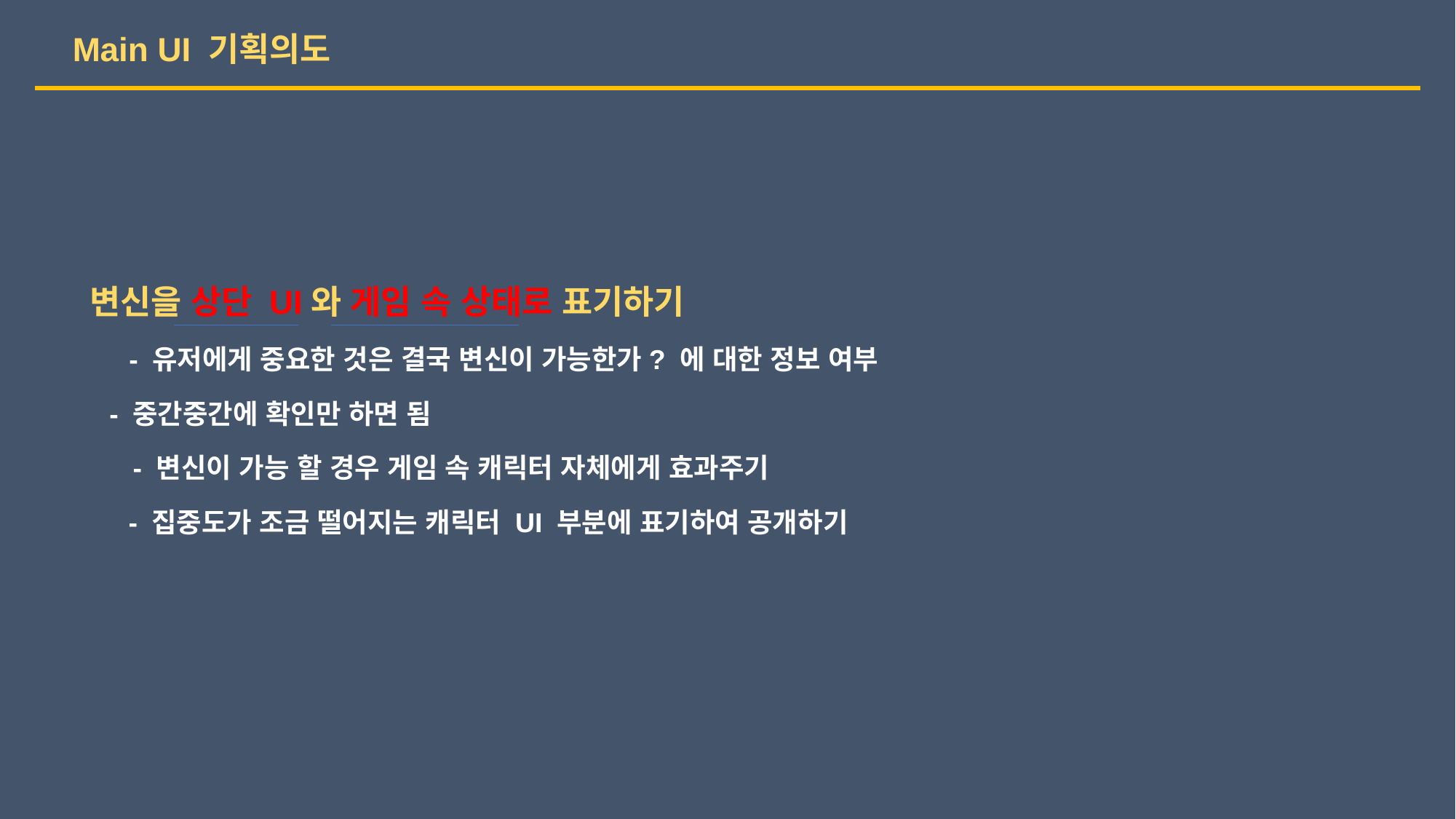

Main UI 기획의도
변신을 상단 UI와 게임 속 상태로 표기하기
 - 유저에게 중요한 것은 결국 변신이 가능한가? 에 대한 정보 여부
 - 중간중간에 확인만 하면 됨
 - 변신이 가능 할 경우 게임 속 캐릭터 자체에게 효과주기
 - 집중도가 조금 떨어지는 캐릭터 UI 부분에 표기하여 공개하기